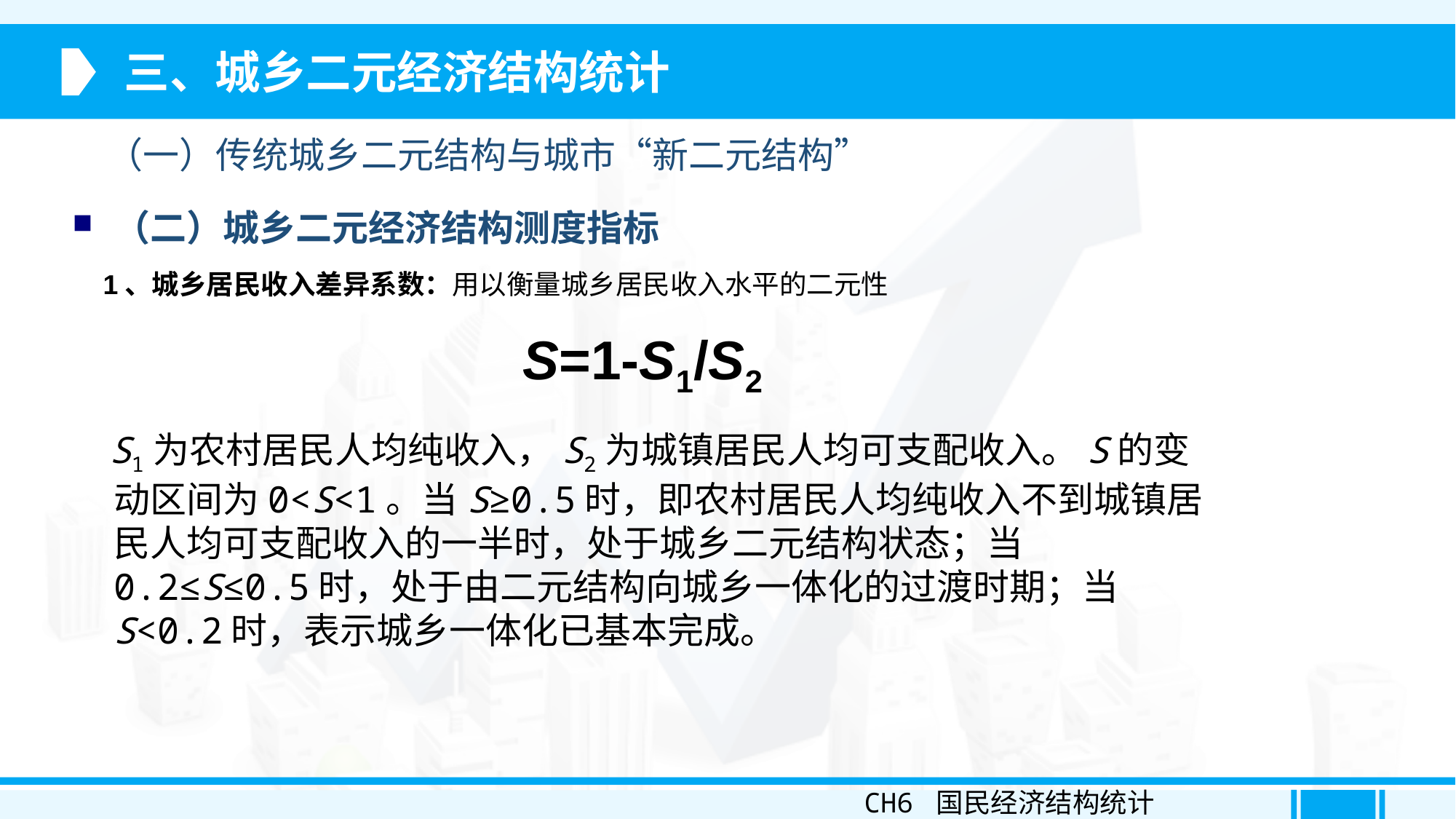

三、城乡二元经济结构统计

（一）传统城乡二元结构与城市“新二元结构”
（二）城乡二元经济结构测度指标
    1、城乡居民收入差异系数：用以衡量城乡居民收入水平的二元性
S=1-S1/S2
    S1为农村居民人均纯收入，S2为城镇居民人均可支配收入。S的变动区间为0<S<1。当S≥0.5时，即农村居民人均纯收入不到城镇居民人均可支配收入的一半时，处于城乡二元结构状态；当0.2≤S≤0.5时，处于由二元结构向城乡一体化的过渡时期；当S<0.2时，表示城乡一体化已基本完成。
CH6 国民经济结构统计
52